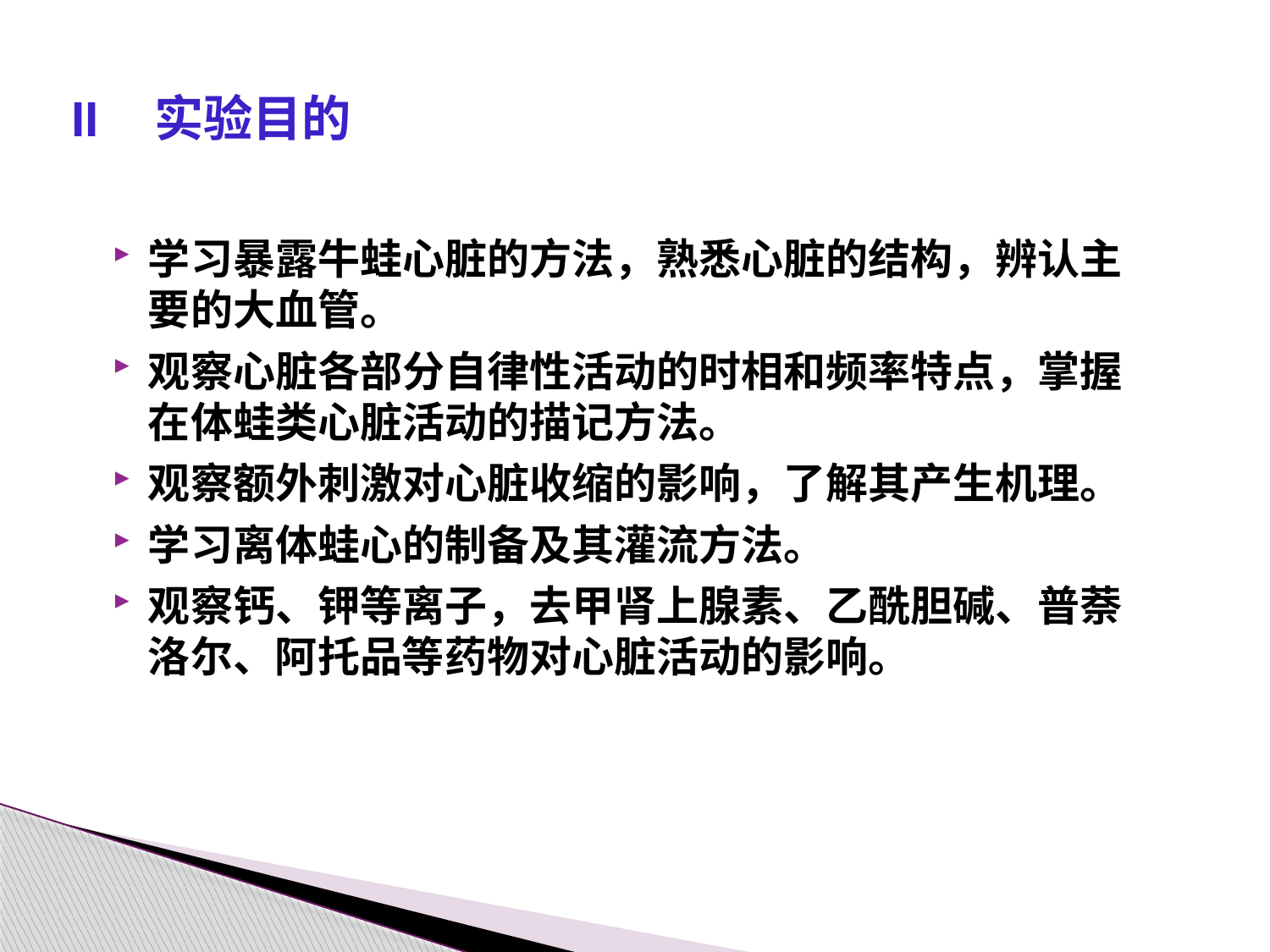

II  实验目的
学习暴露牛蛙心脏的方法，熟悉心脏的结构，辨认主要的大血管。
观察心脏各部分自律性活动的时相和频率特点，掌握在体蛙类心脏活动的描记方法。
观察额外刺激对心脏收缩的影响，了解其产生机理。
学习离体蛙心的制备及其灌流方法。
观察钙、钾等离子，去甲肾上腺素、乙酰胆碱、普萘洛尔、阿托品等药物对心脏活动的影响。